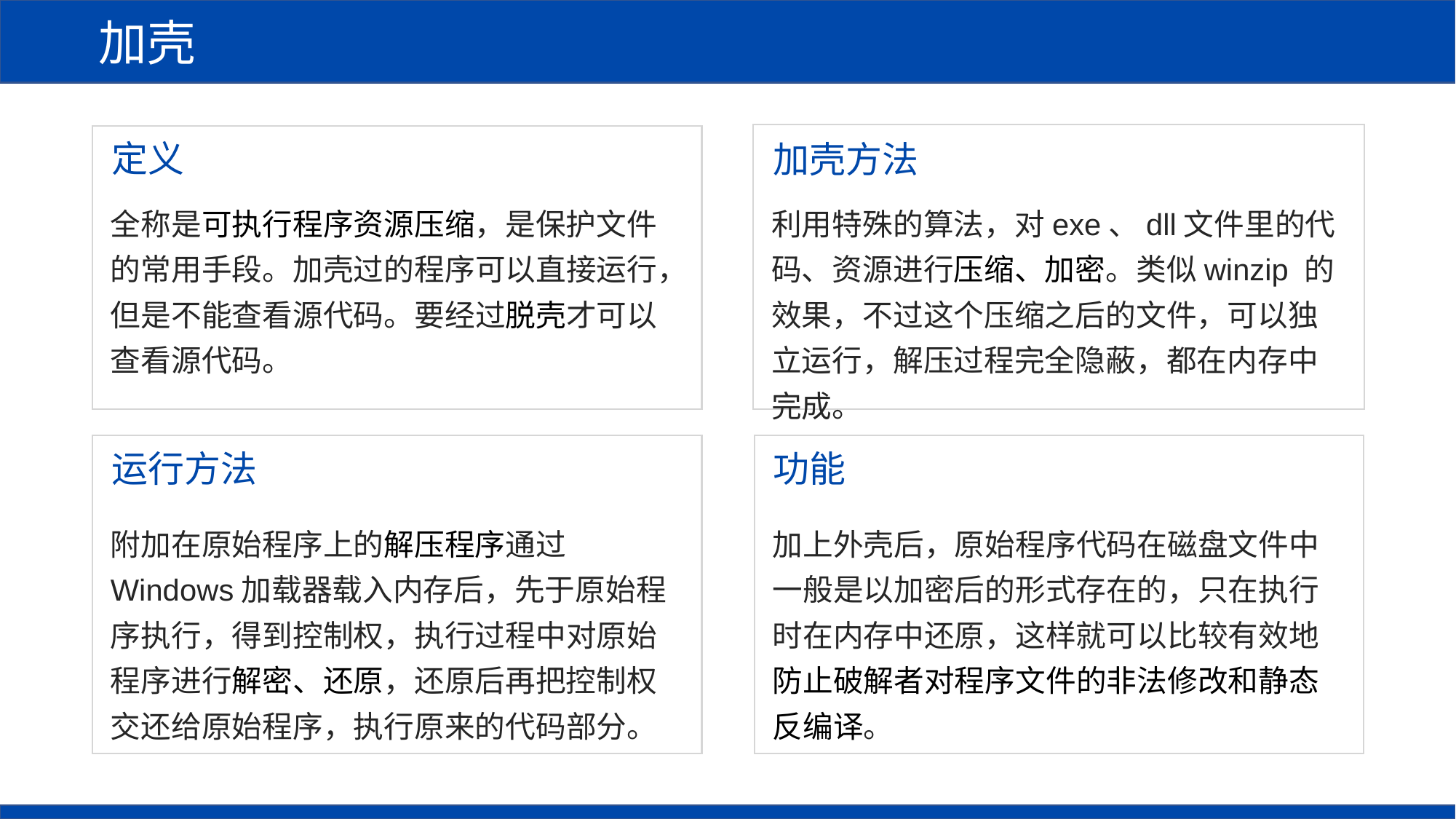

加壳

定义
加壳方法
利用特殊的算法，对exe、dll文件里的代码、资源进行压缩、加密。类似winzip 的效果，不过这个压缩之后的文件，可以独立运行，解压过程完全隐蔽，都在内存中完成。
全称是可执行程序资源压缩，是保护文件的常用手段。加壳过的程序可以直接运行，但是不能查看源代码。要经过脱壳才可以查看源代码。

运行方法
功能
附加在原始程序上的解压程序通过Windows加载器载入内存后，先于原始程序执行，得到控制权，执行过程中对原始程序进行解密、还原，还原后再把控制权交还给原始程序，执行原来的代码部分。
加上外壳后，原始程序代码在磁盘文件中一般是以加密后的形式存在的，只在执行时在内存中还原，这样就可以比较有效地防止破解者对程序文件的非法修改和静态反编译。